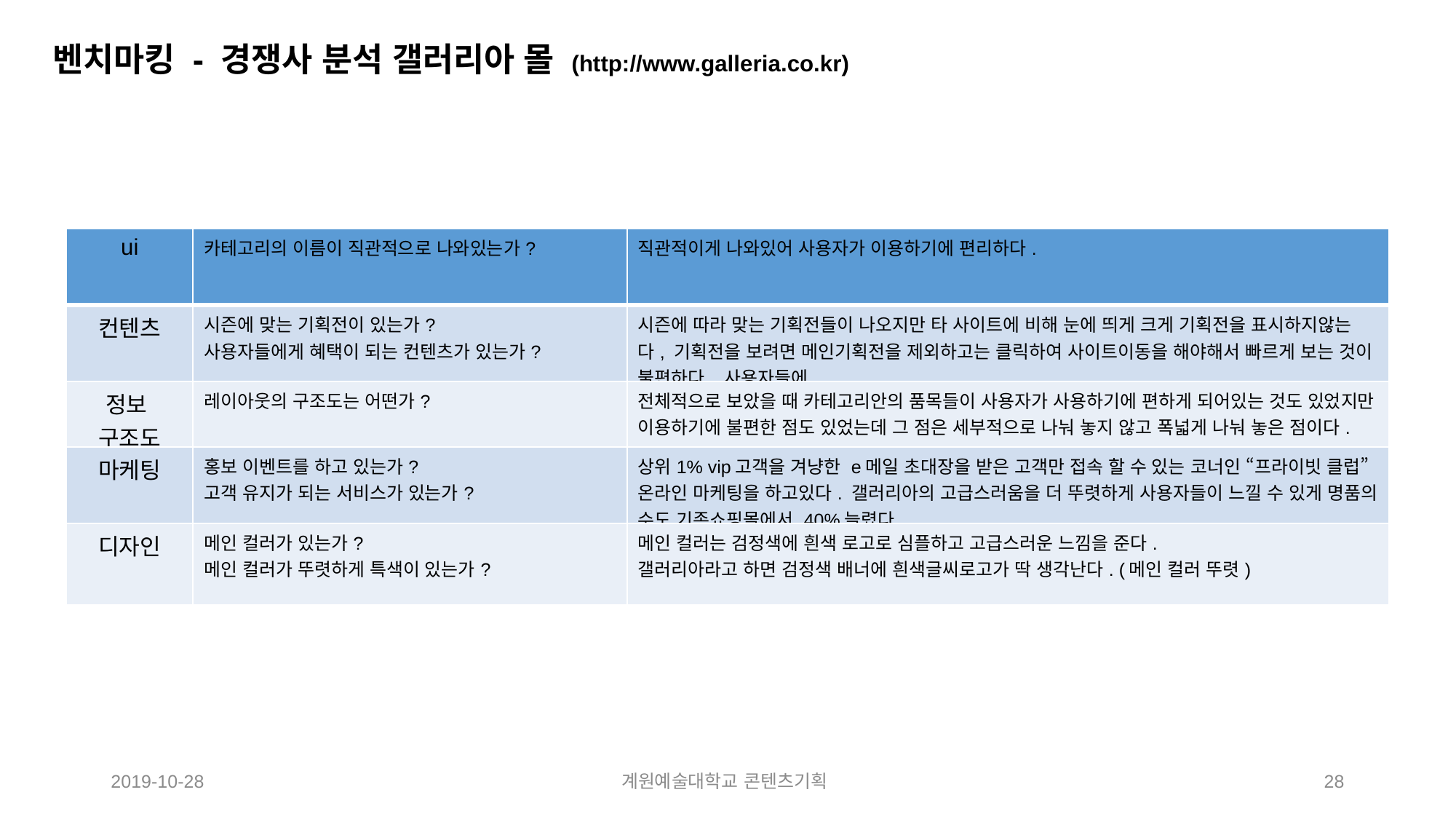

벤치마킹 - 경쟁사 분석 갤러리아 몰 (http://www.galleria.co.kr)
| ui | 카테고리의 이름이 직관적으로 나와있는가? | 직관적이게 나와있어 사용자가 이용하기에 편리하다. |
| --- | --- | --- |
| 컨텐츠 | 시즌에 맞는 기획전이 있는가? 사용자들에게 혜택이 되는 컨텐츠가 있는가? | 시즌에 따라 맞는 기획전들이 나오지만 타 사이트에 비해 눈에 띄게 크게 기획전을 표시하지않는다, 기획전을 보려면 메인기획전을 제외하고는 클릭하여 사이트이동을 해야해서 빠르게 보는 것이 불편하다, 사용자들에 |
| 정보 구조도 | 레이아웃의 구조도는 어떤가? | 전체적으로 보았을 때 카테고리안의 품목들이 사용자가 사용하기에 편하게 되어있는 것도 있었지만 이용하기에 불편한 점도 있었는데 그 점은 세부적으로 나눠 놓지 않고 폭넓게 나눠 놓은 점이다. |
| 마케팅 | 홍보 이벤트를 하고 있는가? 고객 유지가 되는 서비스가 있는가? | 상위1% vip고객을 겨냥한 e메일 초대장을 받은 고객만 접속 할 수 있는 코너인 “프라이빗 클럽” 온라인 마케팅을 하고있다. 갤러리아의 고급스러움을 더 뚜렷하게 사용자들이 느낄 수 있게 명품의 수도 기존쇼핑몰에서 40%늘렸다. |
| 디자인 | 메인 컬러가 있는가? 메인 컬러가 뚜렷하게 특색이 있는가? | 메인 컬러는 검정색에 흰색 로고로 심플하고 고급스러운 느낌을 준다. 갤러리아라고 하면 검정색 배너에 흰색글씨로고가 딱 생각난다. (메인 컬러 뚜렷) |
2019-10-28
계원예술대학교 콘텐츠기획
28